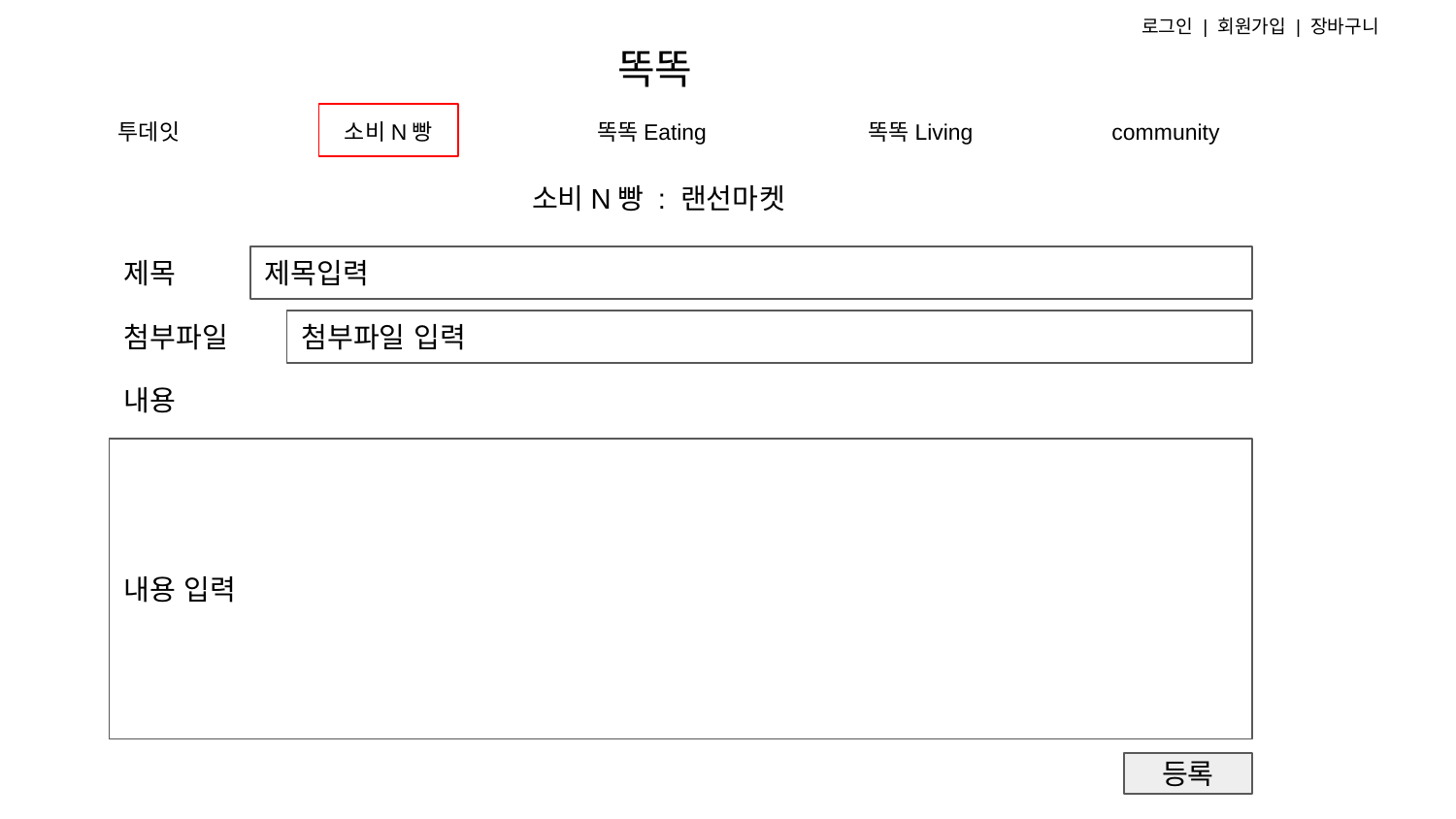

로그인 | 회원가입 | 장바구니
똑똑
투데잇
소비N빵
똑똑Eating
똑똑Living
community
# 소비N빵 : 랜선마켓
제목
제목입력
첨부파일
첨부파일 입력
내용
내용 입력
등록